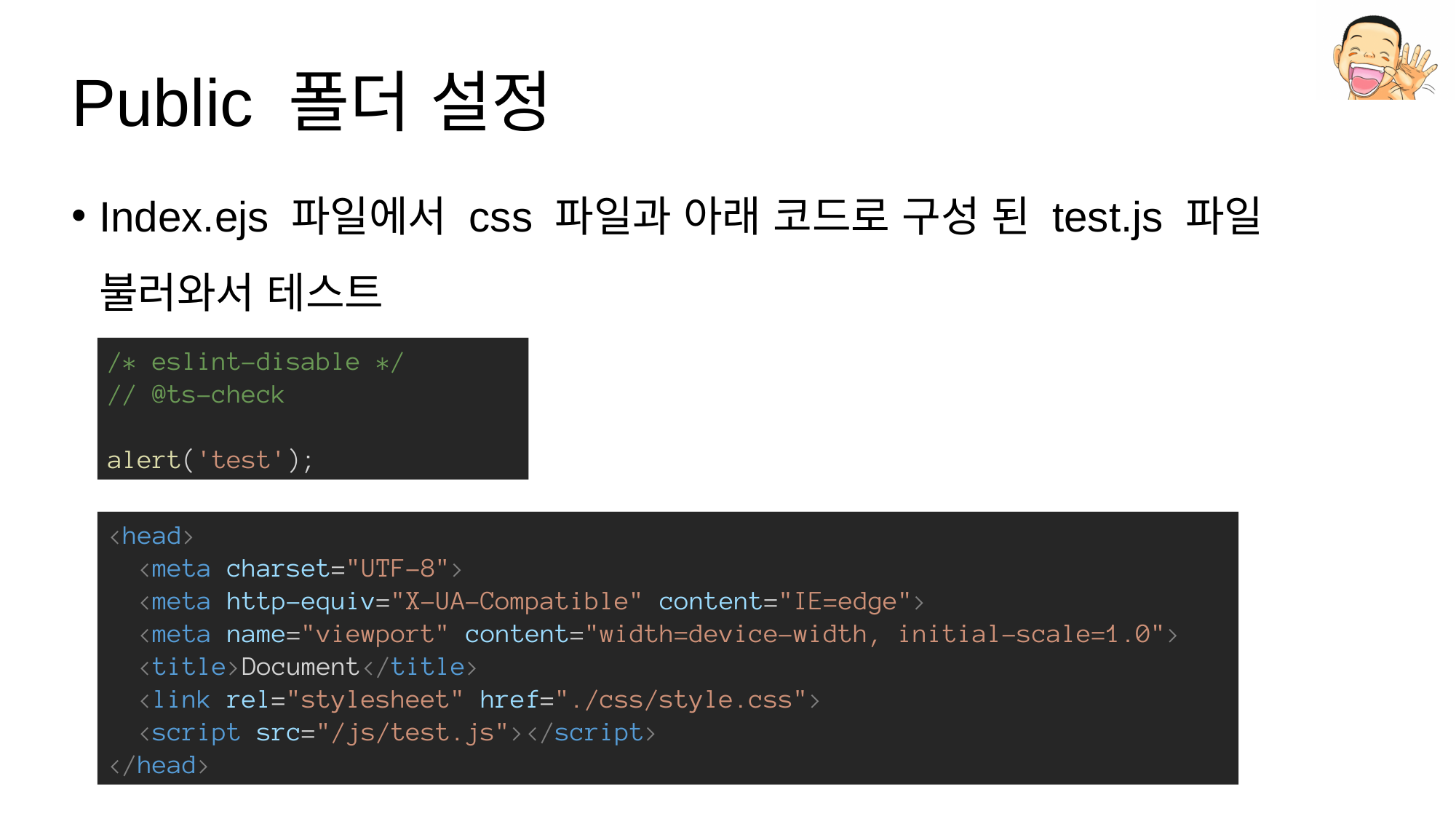

# Public 폴더 설정
Index.ejs 파일에서 css 파일과 아래 코드로 구성 된 test.js 파일 불러와서 테스트
/* eslint-disable */
// @ts-check
alert('test');
<head>
  <meta charset="UTF-8">
  <meta http-equiv="X-UA-Compatible" content="IE=edge">
  <meta name="viewport" content="width=device-width, initial-scale=1.0">
  <title>Document</title>
  <link rel="stylesheet" href="./css/style.css">
  <script src="/js/test.js"></script>
</head>